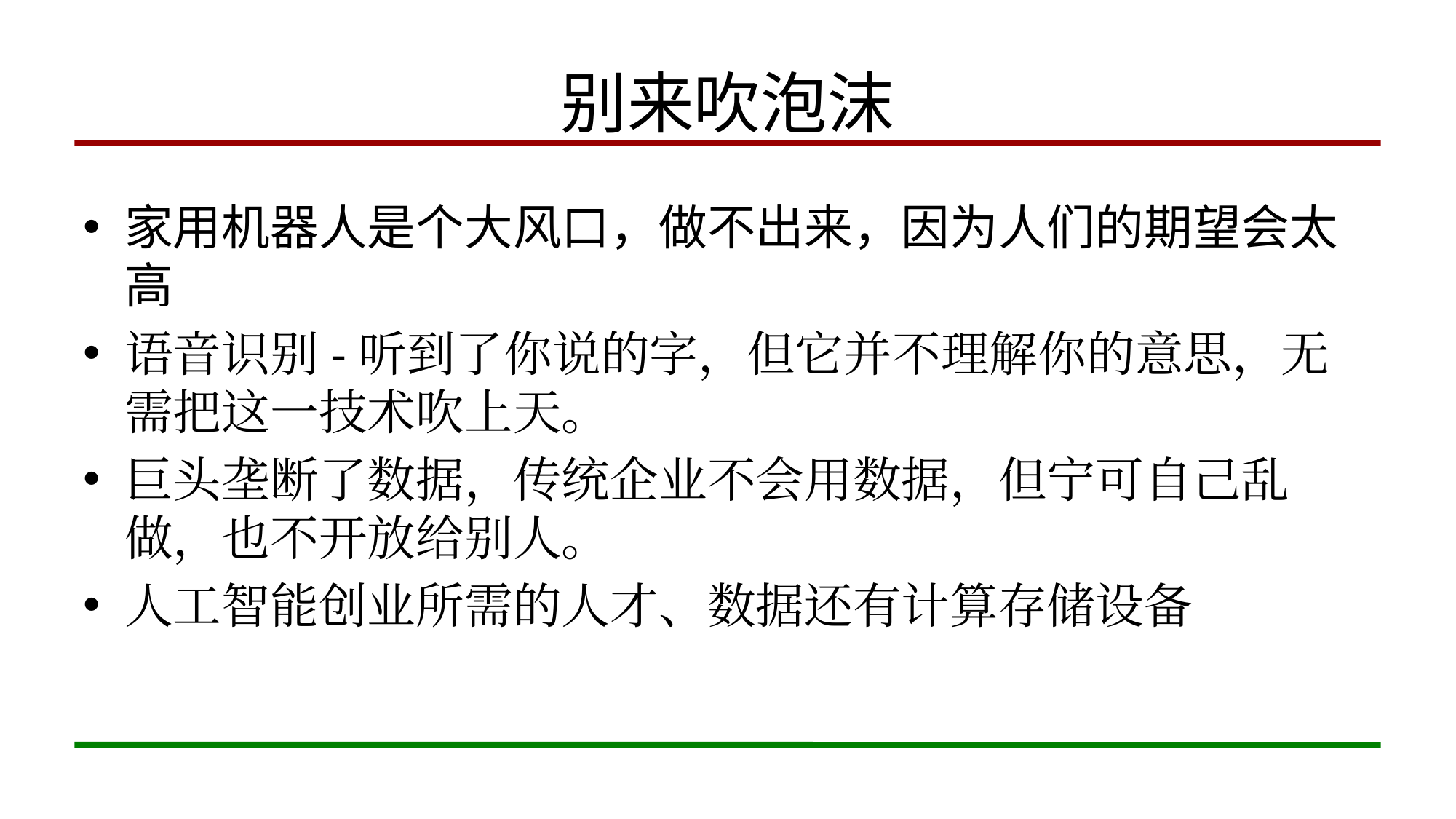

# 别来吹泡沫
家用机器人是个大风口，做不出来，因为人们的期望会太高
语音识别-听到了你说的字，但它并不理解你的意思，无需把这一技术吹上天。
巨头垄断了数据，传统企业不会用数据，但宁可自己乱做，也不开放给别人。
人工智能创业所需的人才、数据还有计算存储设备